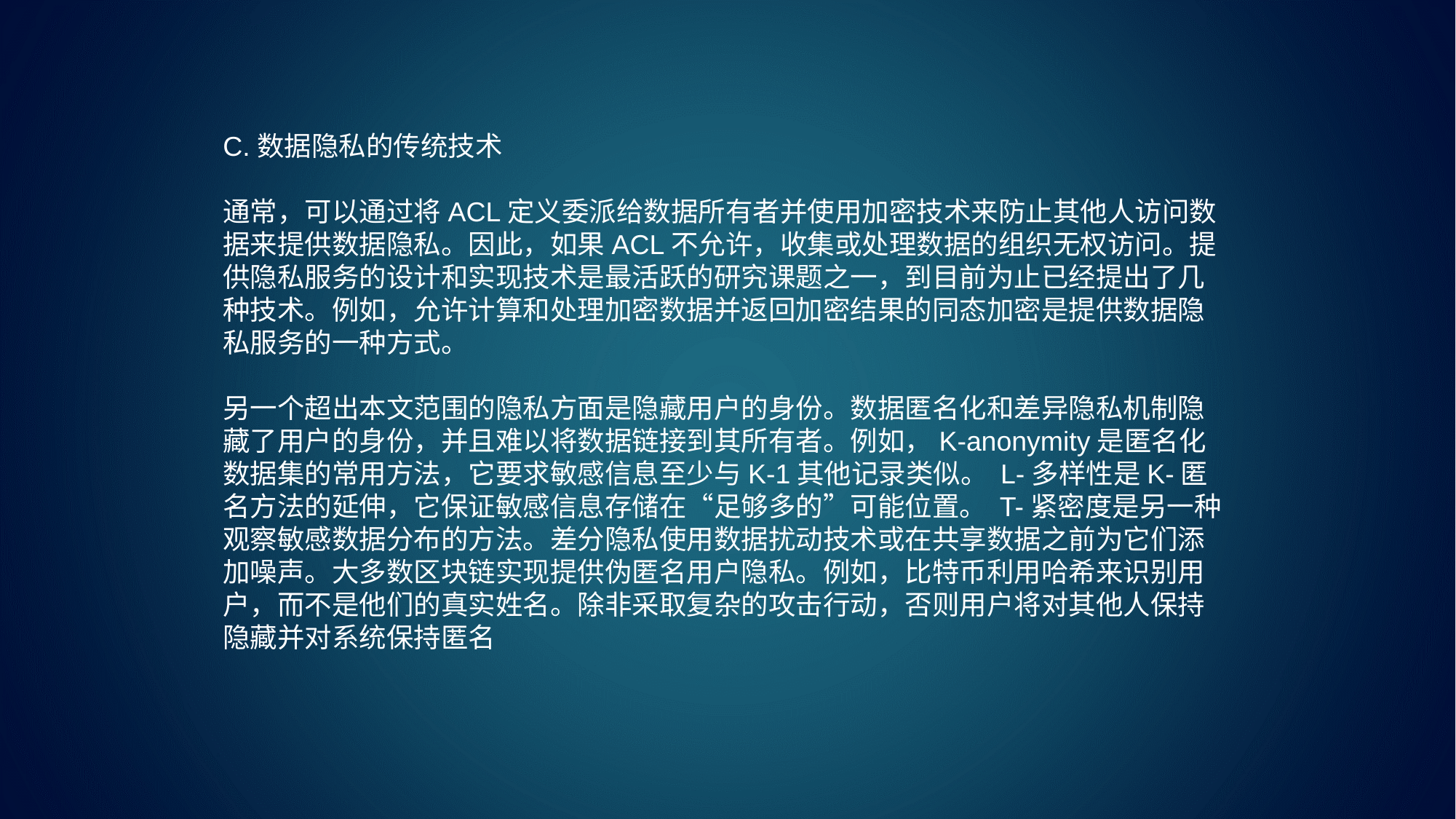

C.数据隐私的传统技术

通常，可以通过将ACL定义委派给数据所有者并使用加密技术来防止其他人访问数据来提供数据隐私。因此，如果ACL不允许，收集或处理数据的组织无权访问。提供隐私服务的设计和实现技术是最活跃的研究课题之一，到目前为止已经提出了几种技术。例如，允许计算和处理加密数据并返回加密结果的同态加密是提供数据隐私服务的一种方式。

另一个超出本文范围的隐私方面是隐藏用户的身份。数据匿名化和差异隐私机制隐藏了用户的身份，并且难以将数据链接到其所有者。例如，K-anonymity是匿名化数据集的常用方法，它要求敏感信息至少与K-1其他记录类似。 L-多样性是K-匿名方法的延伸，它保证敏感信息存储在“足够多的”可能位置。 T-紧密度是另一种观察敏感数据分布的方法。差分隐私使用数据扰动技术或在共享数据之前为它们添加噪声。大多数区块链实现提供伪匿名用户隐私。例如，比特币利用哈希来识别用户，而不是他们的真实姓名。除非采取复杂的攻击行动，否则用户将对其他人保持隐藏并对系统保持匿名